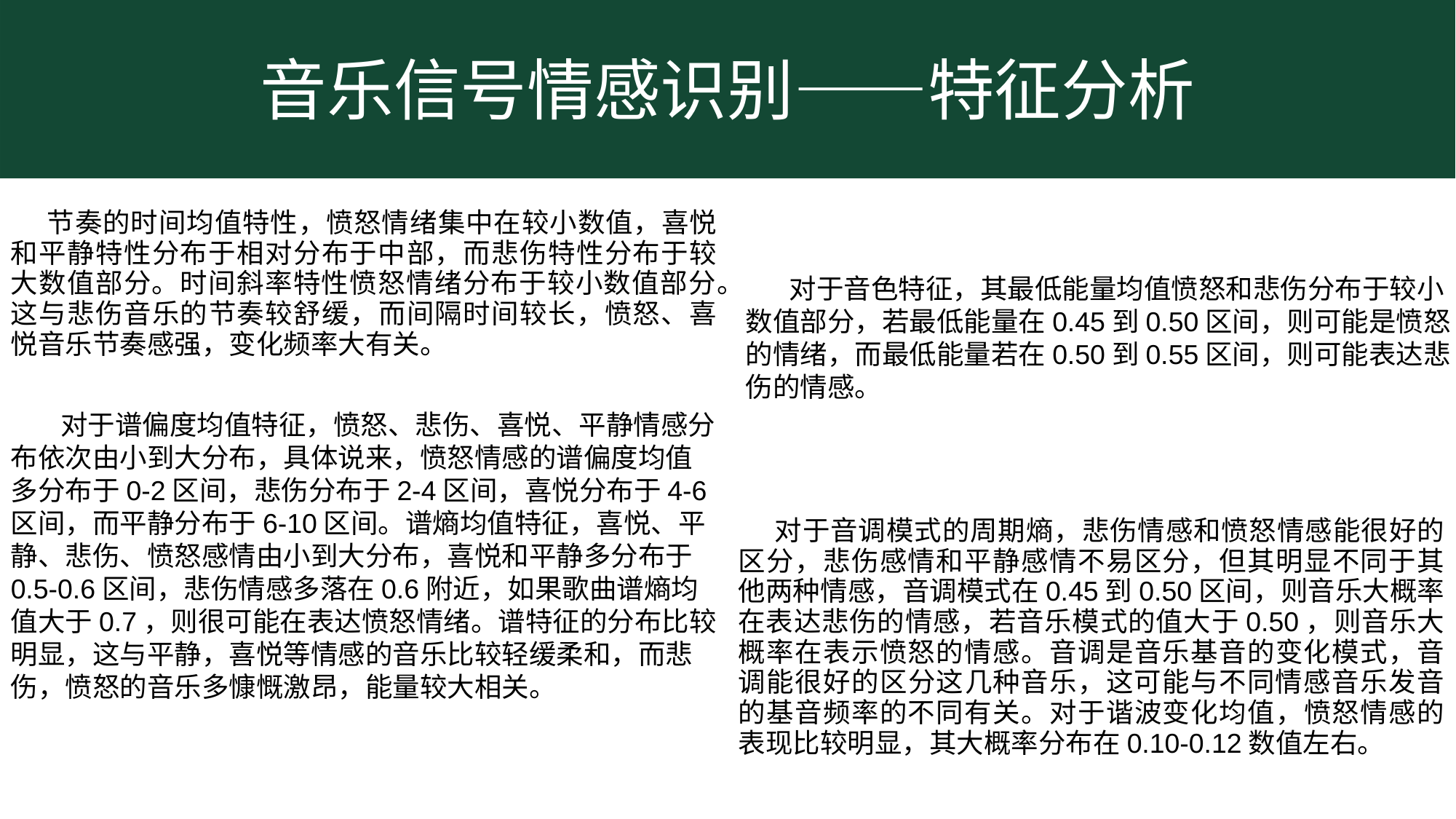

音乐信号情感识别——特征分析
节奏的时间均值特性，愤怒情绪集中在较小数值，喜悦和平静特性分布于相对分布于中部，而悲伤特性分布于较大数值部分。时间斜率特性愤怒情绪分布于较小数值部分。这与悲伤音乐的节奏较舒缓，而间隔时间较长，愤怒、喜悦音乐节奏感强，变化频率大有关。
      对于音色特征，其最低能量均值愤怒和悲伤分布于较小数值部分，若最低能量在0.45到0.50区间，则可能是愤怒的情绪，而最低能量若在0.50到0.55区间，则可能表达悲伤的情感。
       对于谱偏度均值特征，愤怒、悲伤、喜悦、平静情感分布依次由小到大分布，具体说来，愤怒情感的谱偏度均值多分布于0-2区间，悲伤分布于2-4区间，喜悦分布于4-6区间，而平静分布于6-10区间。谱熵均值特征，喜悦、平静、悲伤、愤怒感情由小到大分布，喜悦和平静多分布于0.5-0.6区间，悲伤情感多落在0.6附近，如果歌曲谱熵均值大于0.7，则很可能在表达愤怒情绪。谱特征的分布比较明显，这与平静，喜悦等情感的音乐比较轻缓柔和，而悲伤，愤怒的音乐多慷慨激昂，能量较大相关。
对于音调模式的周期熵，悲伤情感和愤怒情感能很好的区分，悲伤感情和平静感情不易区分，但其明显不同于其他两种情感，音调模式在0.45到0.50区间，则音乐大概率在表达悲伤的情感，若音乐模式的值大于0.50，则音乐大概率在表示愤怒的情感。音调是音乐基音的变化模式，音调能很好的区分这几种音乐，这可能与不同情感音乐发音的基音频率的不同有关。对于谐波变化均值，愤怒情感的表现比较明显，其大概率分布在0.10-0.12数值左右。